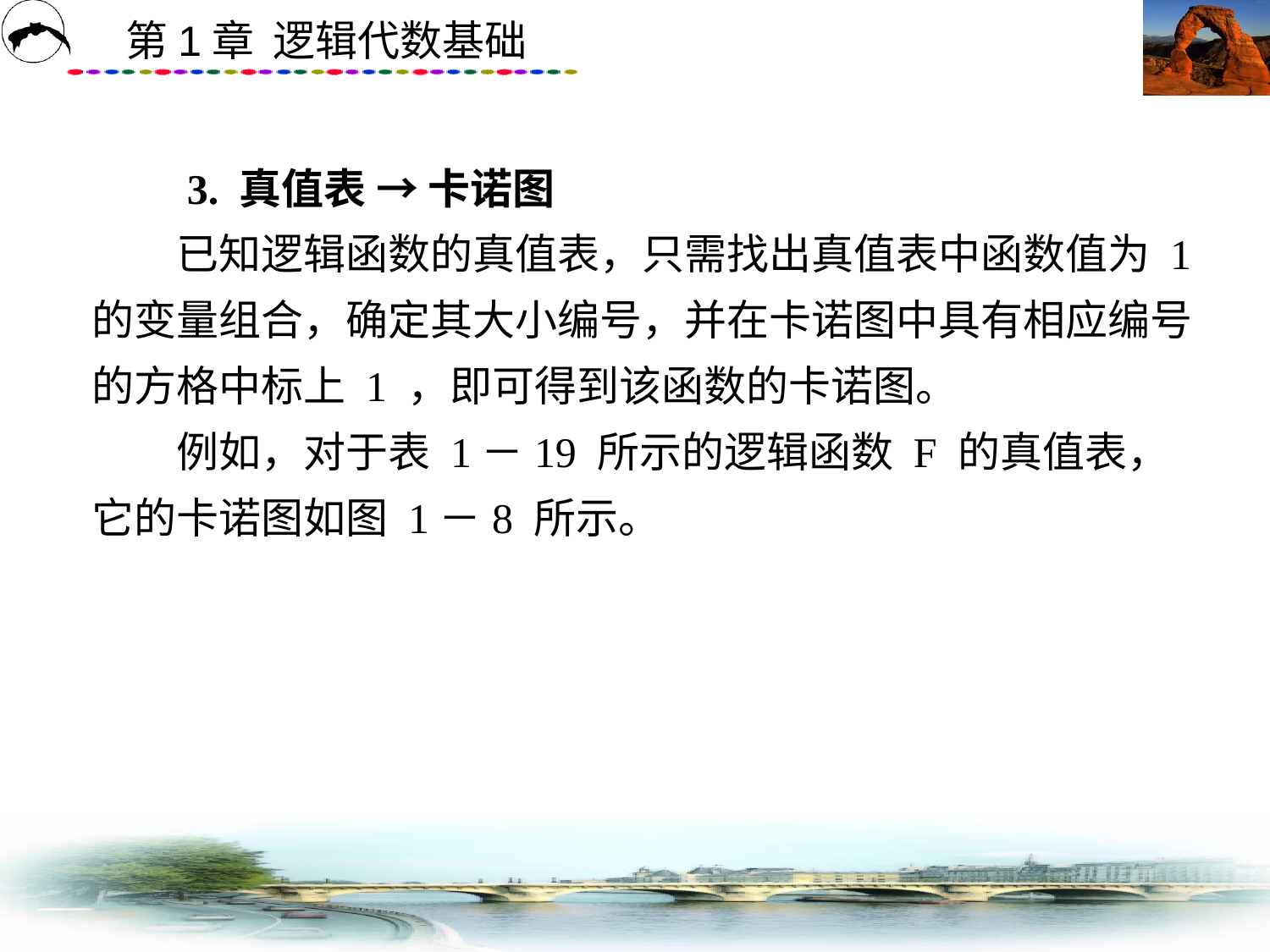

# 3. 真值表 → 卡诺图 　　已知逻辑函数的真值表，只需找出真值表中函数值为 1 的变量组合，确定其大小编号，并在卡诺图中具有相应编号的方格中标上 1 ，即可得到该函数的卡诺图。 　　例如，对于表 1－19 所示的逻辑函数 F 的真值表，它的卡诺图如图 1－8 所示。